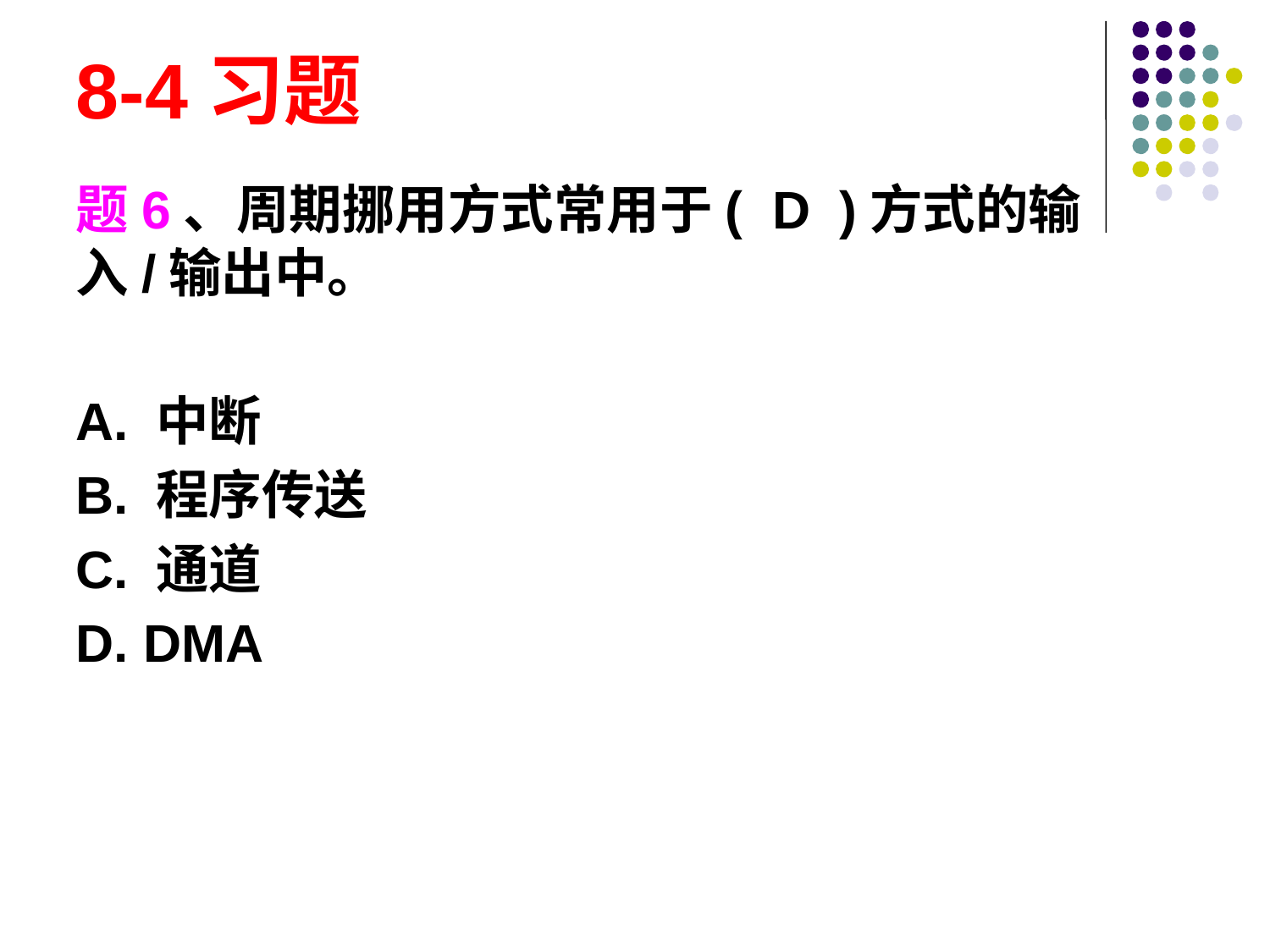

# 8-4习题
题6、周期挪用方式常用于(  D  )方式的输入/输出中。

A. 中断
B. 程序传送
C. 通道
D. DMA